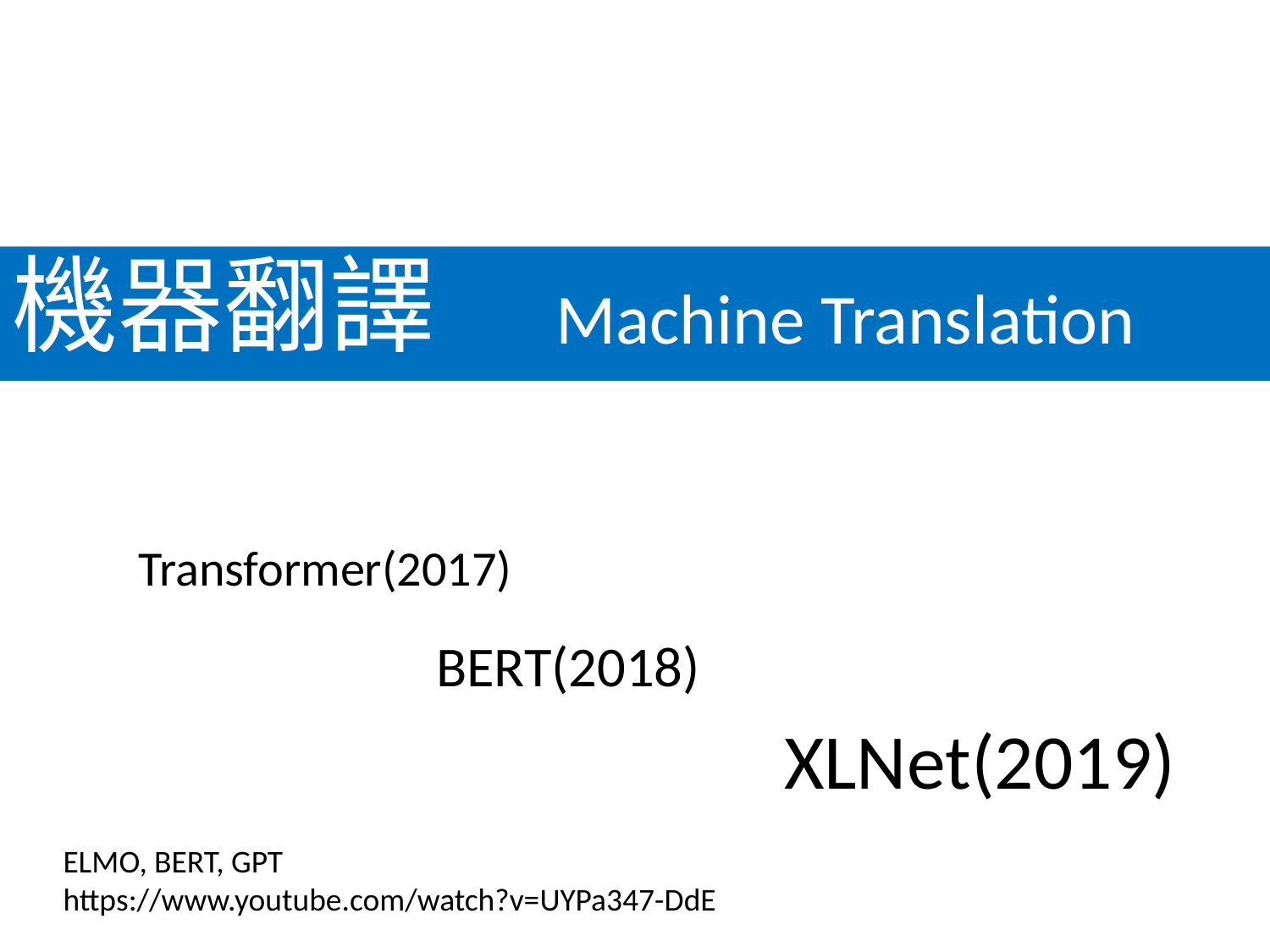

機器翻譯    Machine Translation
Transformer(2017)
BERT(2018)
XLNet(2019)
ELMO, BERT, GPT
https://www.youtube.com/watch?v=UYPa347-DdE